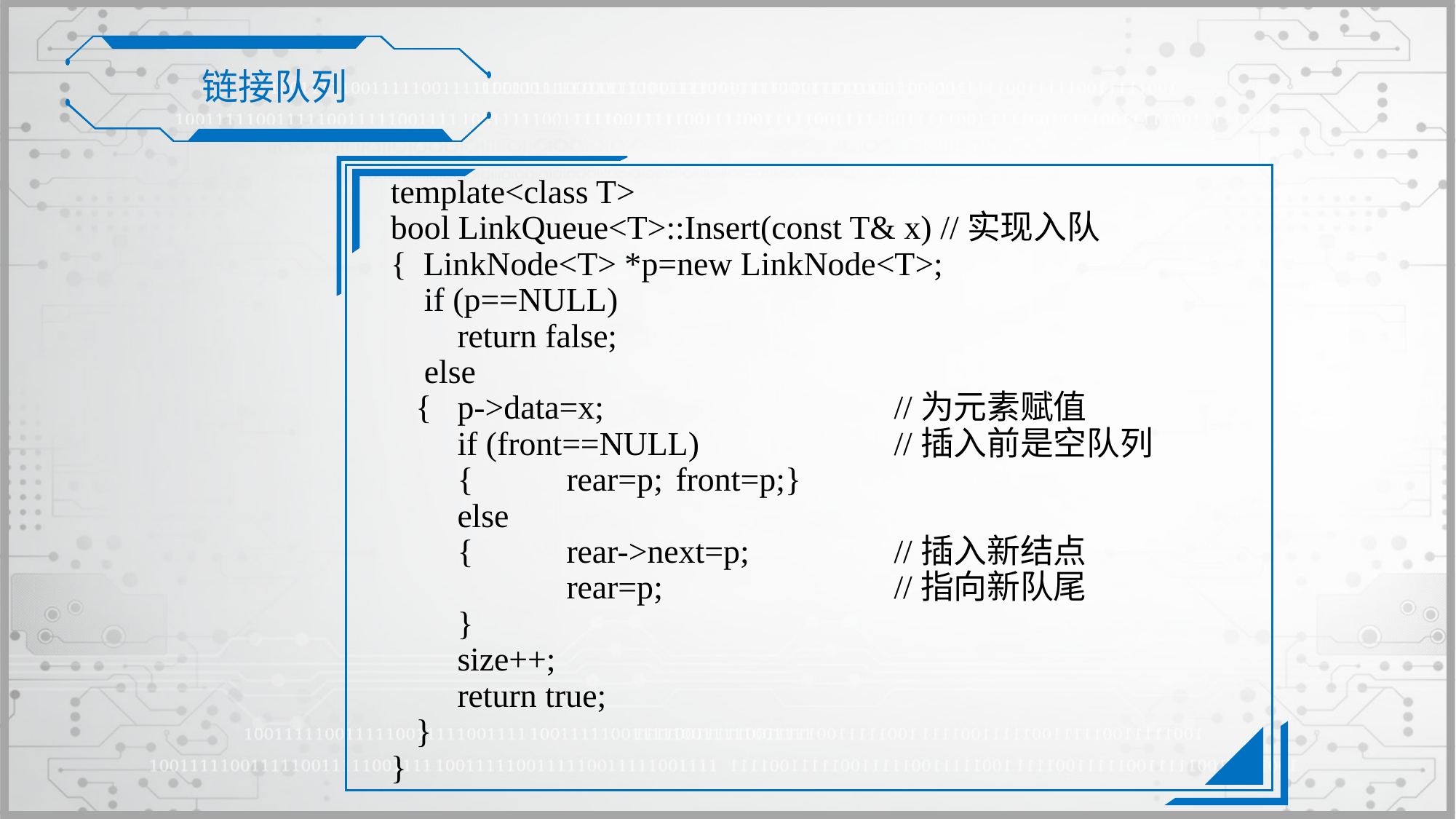

链接队列

template<class T>
bool LinkQueue<T>::Insert(const T& x) //实现入队
{  LinkNode<T> *p=new LinkNode<T>;
    if (p==NULL)
	return false;
    else
   {	p->data=x;			//为元素赋值
	if (front==NULL)		//插入前是空队列
	{	rear=p;	front=p;}
	else
	{	rear->next=p;		//插入新结点
		rear=p;			//指向新队尾
	}
	size++;
	return true;
   }
}